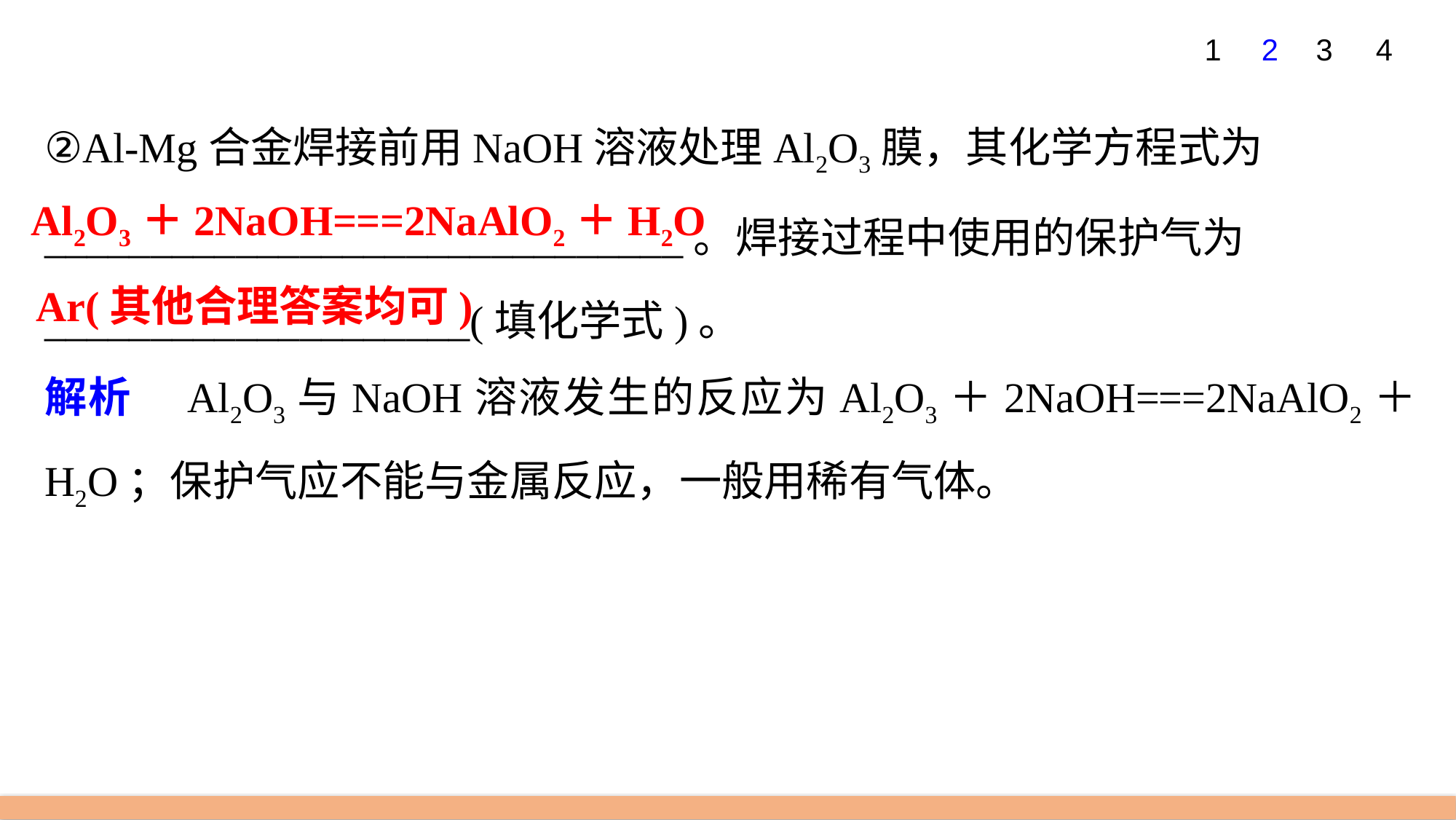

1
2
3
4
②Al-­Mg合金焊接前用NaOH溶液处理Al2O3膜，其化学方程式为
______________________________。焊接过程中使用的保护气为____________________(填化学式)。
解析　Al2O3与NaOH溶液发生的反应为Al2O3＋2NaOH===2NaAlO2＋H2O；保护气应不能与金属反应，一般用稀有气体。
Al2O3＋2NaOH===2NaAlO2＋H2O
Ar(其他合理答案均可)